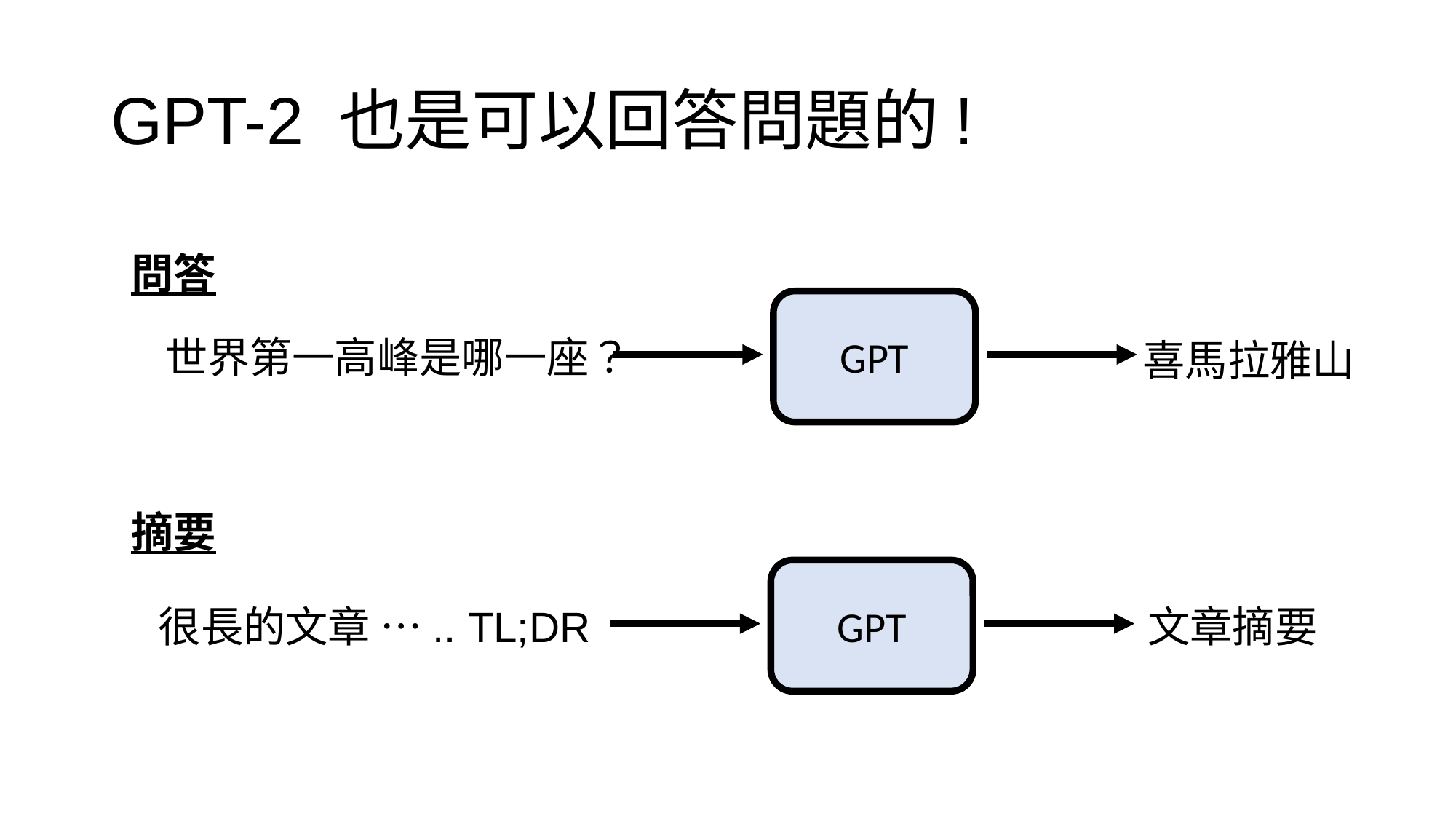

# GPT-2 也是可以回答問題的!
問答
GPT
世界第一高峰是哪一座？
喜馬拉雅山
摘要
GPT
很長的文章 ….. TL;DR
文章摘要